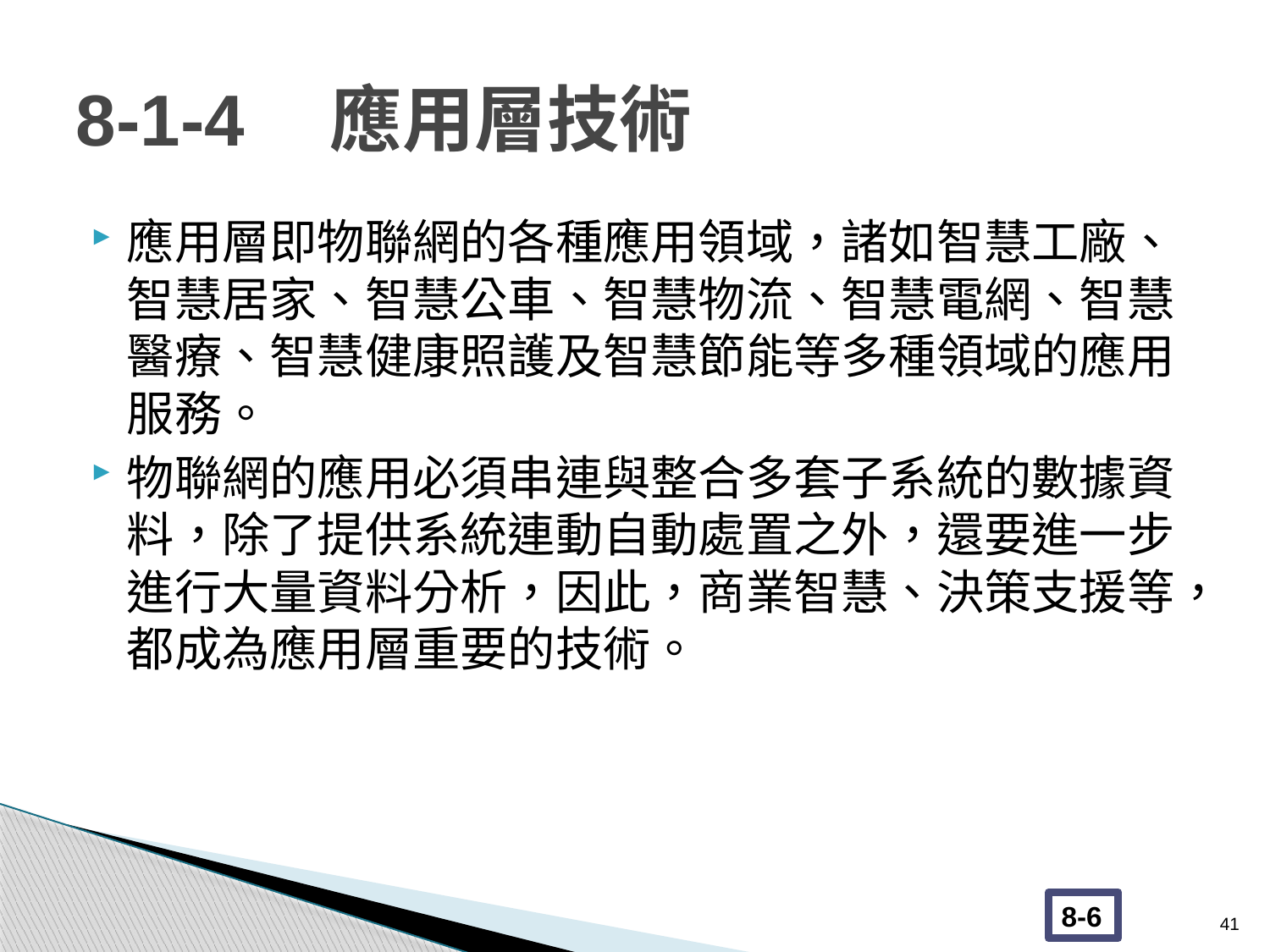

# 8-1-4	應用層技術
應用層即物聯網的各種應用領域，諸如智慧工廠、智慧居家、智慧公車、智慧物流、智慧電網、智慧醫療、智慧健康照護及智慧節能等多種領域的應用服務。
物聯網的應用必須串連與整合多套子系統的數據資料，除了提供系統連動自動處置之外，還要進一步進行大量資料分析，因此，商業智慧、決策支援等，都成為應用層重要的技術。
41